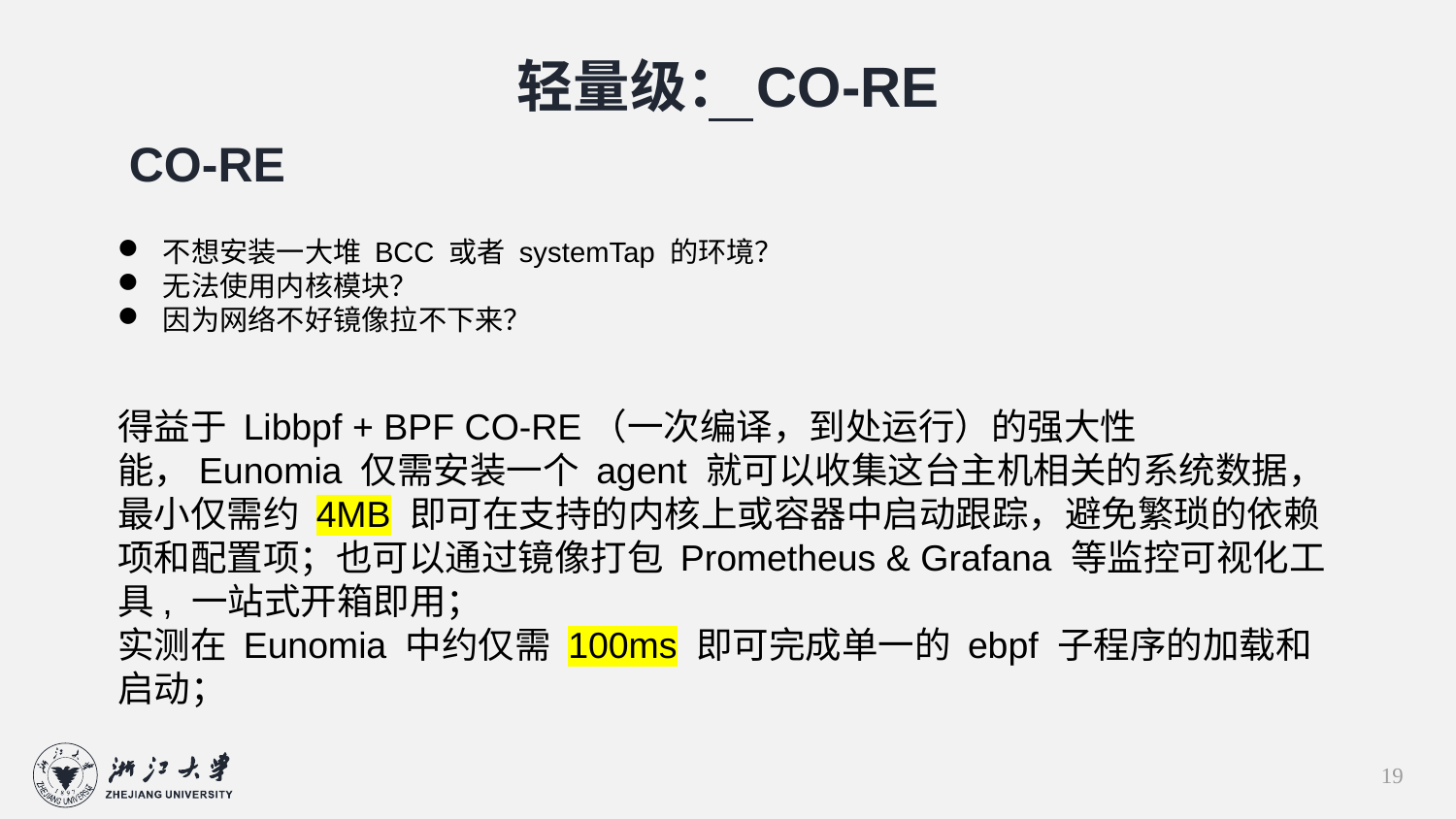

轻量级：CO-RE
CO-RE
不想安装一大堆 BCC 或者 systemTap 的环境？
无法使用内核模块？
因为网络不好镜像拉不下来？

得益于 Libbpf + BPF CO-RE（一次编译，到处运行）的强大性能，Eunomia 仅需安装一个 agent 就可以收集这台主机相关的系统数据，最小仅需约 4MB 即可在支持的内核上或容器中启动跟踪，避免繁琐的依赖项和配置项；也可以通过镜像打包 Prometheus & Grafana 等监控可视化工具, 一站式开箱即用；
实测在 Eunomia 中约仅需 100ms 即可完成单一的 ebpf 子程序的加载和启动；
19